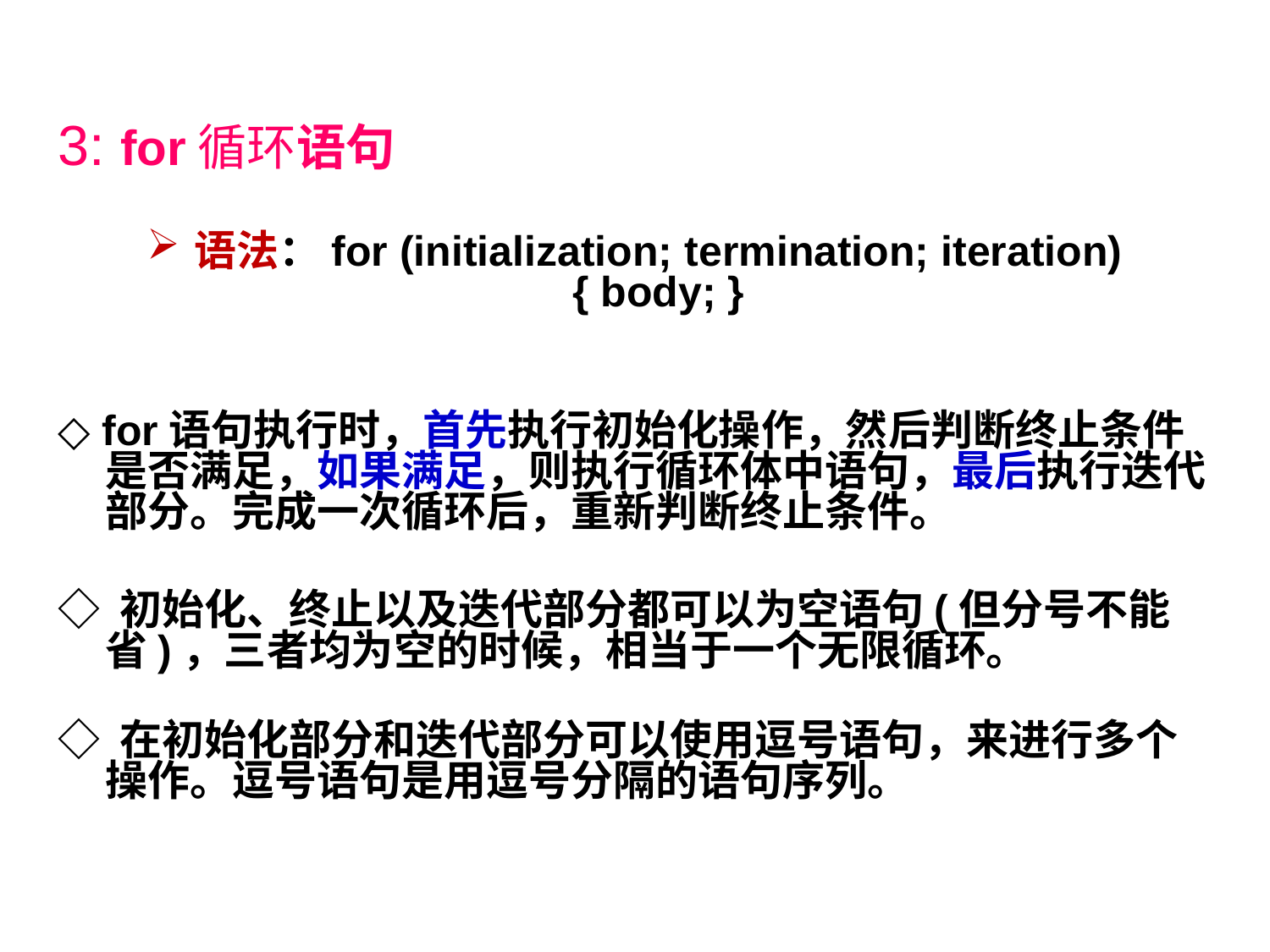

3: for循环语句

语法：for (initialization; termination; iteration) { body; }

◇ for语句执行时，首先执行初始化操作，然后判断终止条件 是否满足，如果满足，则执行循环体中语句，最后执行迭代部分。完成一次循环后，重新判断终止条件。

◇ 初始化、终止以及迭代部分都可以为空语句(但分号不能省)，三者均为空的时候，相当于一个无限循环。
◇ 在初始化部分和迭代部分可以使用逗号语句，来进行多个操作。逗号语句是用逗号分隔的语句序列。